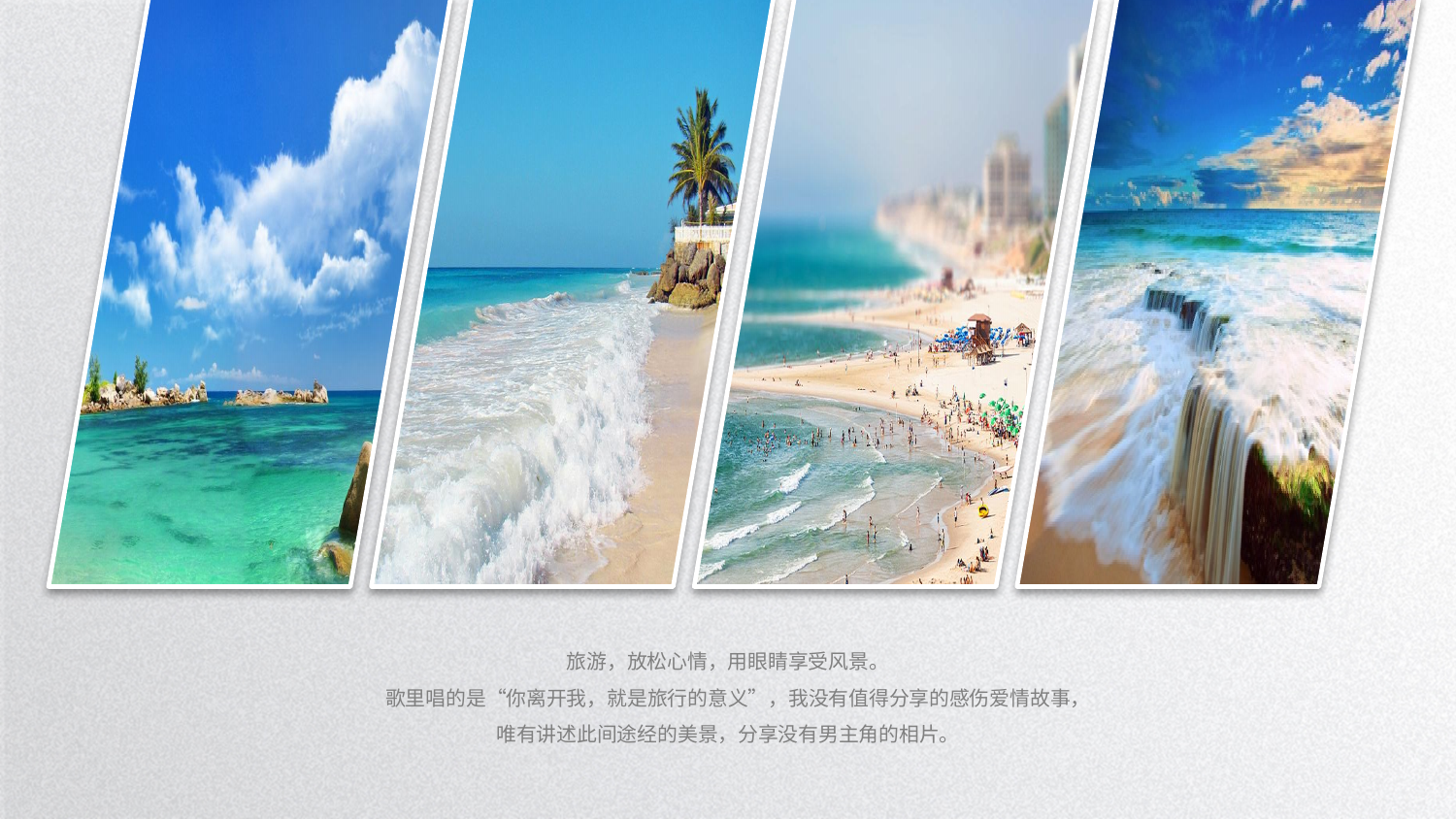

旅游，放松心情，用眼睛享受风景。
歌里唱的是“你离开我，就是旅行的意义”，我没有值得分享的感伤爱情故事，唯有讲述此间途经的美景，分享没有男主角的相片。